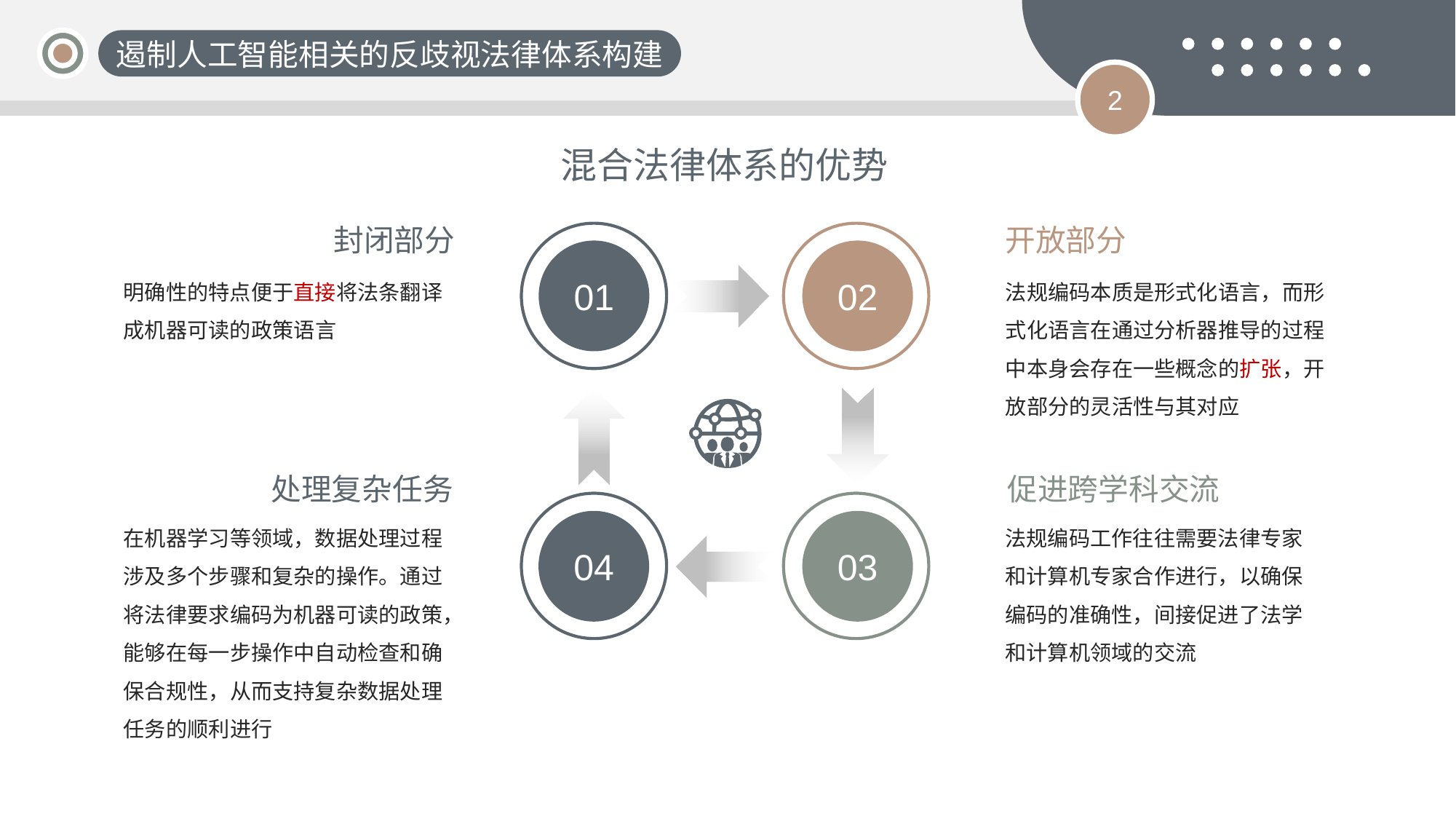

遏制人工智能相关的反歧视法律体系构建
2

混合法律体系的优势
封闭部分
开放部分

01
02
明确性的特点便于直接将法条翻译成机器可读的政策语言
法规编码本质是形式化语言，而形式化语言在通过分析器推导的过程中本身会存在一些概念的扩张，开放部分的灵活性与其对应

处理复杂任务
促进跨学科交流

在机器学习等领域，数据处理过程涉及多个步骤和复杂的操作。通过将法律要求编码为机器可读的政策，能够在每一步操作中自动检查和确保合规性，从而支持复杂数据处理任务的顺利进行
法规编码工作往往需要法律专家和计算机专家合作进行，以确保编码的准确性，间接促进了法学和计算机领域的交流
04
03